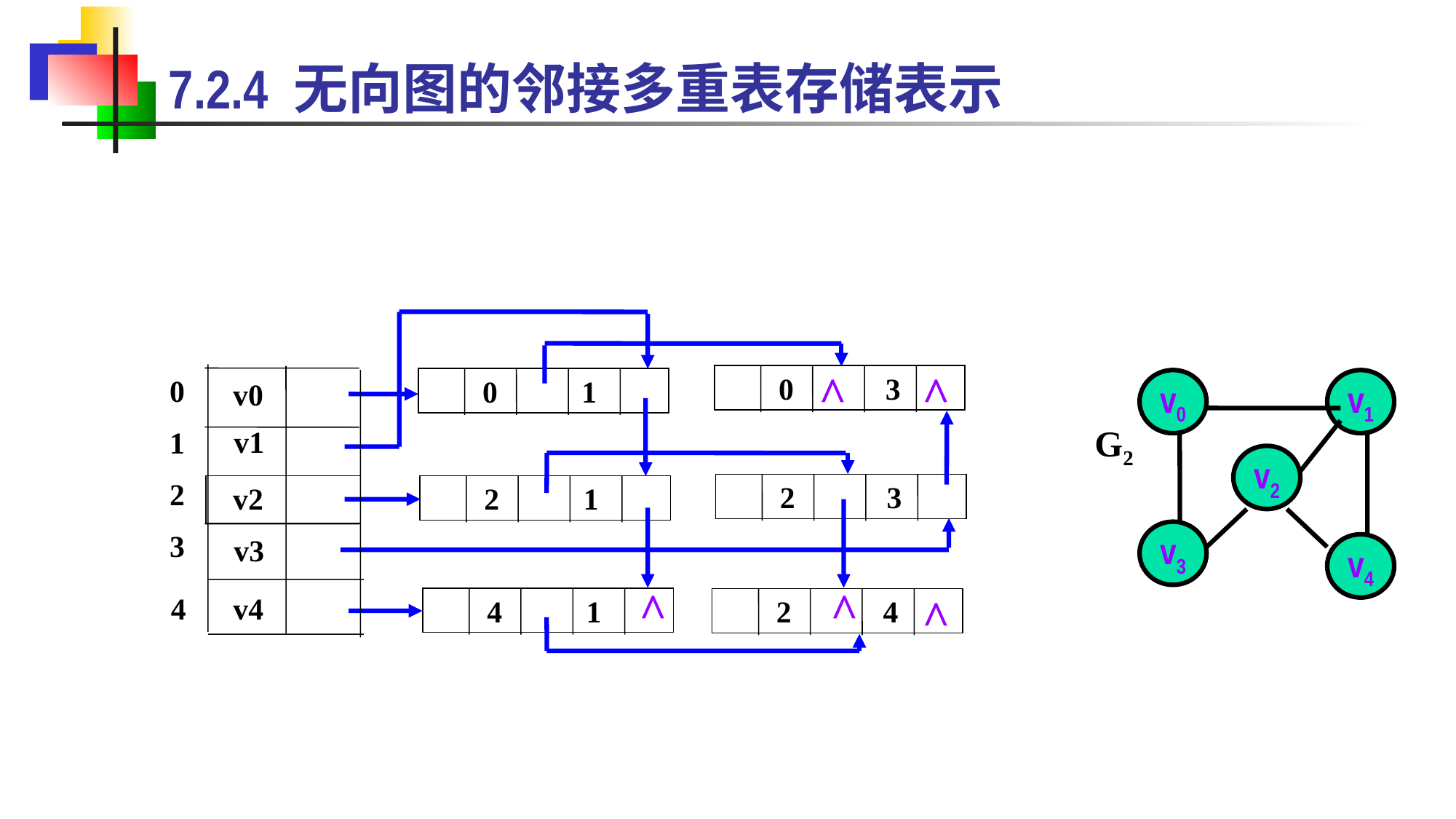

7.2.4 无向图的邻接多重表存储表示

^
^

       0            3

0
       0           1

v0
v1
1

2
v2
       2            3

       2           1

3

v3

4
v4
       4           1

       2            4

v0
v1

v2

v3
v4
G2

^
^
^